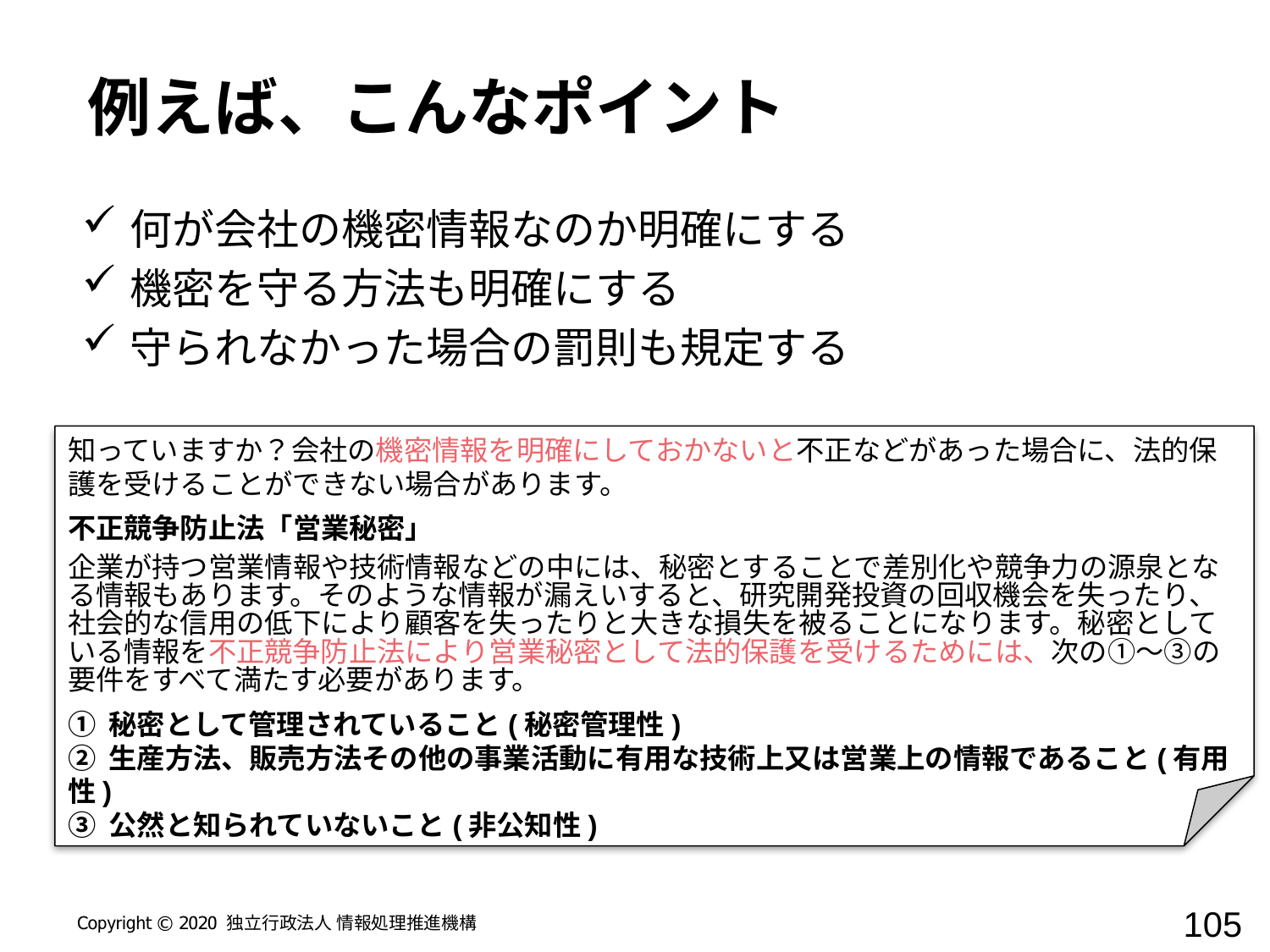

# 例えば、こんなポイント
何が会社の機密情報なのか明確にする
機密を守る方法も明確にする
守られなかった場合の罰則も規定する
知っていますか？会社の機密情報を明確にしておかないと不正などがあった場合に、法的保護を受けることができない場合があります。
不正競争防止法「営業秘密」
企業が持つ営業情報や技術情報などの中には、秘密とすることで差別化や競争力の源泉となる情報もあります。そのような情報が漏えいすると、研究開発投資の回収機会を失ったり、社会的な信用の低下により顧客を失ったりと大きな損失を被ることになります。秘密としている情報を不正競争防止法により営業秘密として法的保護を受けるためには、次の①～③の要件をすべて満たす必要があります。
① 秘密として管理されていること(秘密管理性)
② 生産方法、販売方法その他の事業活動に有用な技術上又は営業上の情報であること(有用性)
③ 公然と知られていないこと(非公知性)